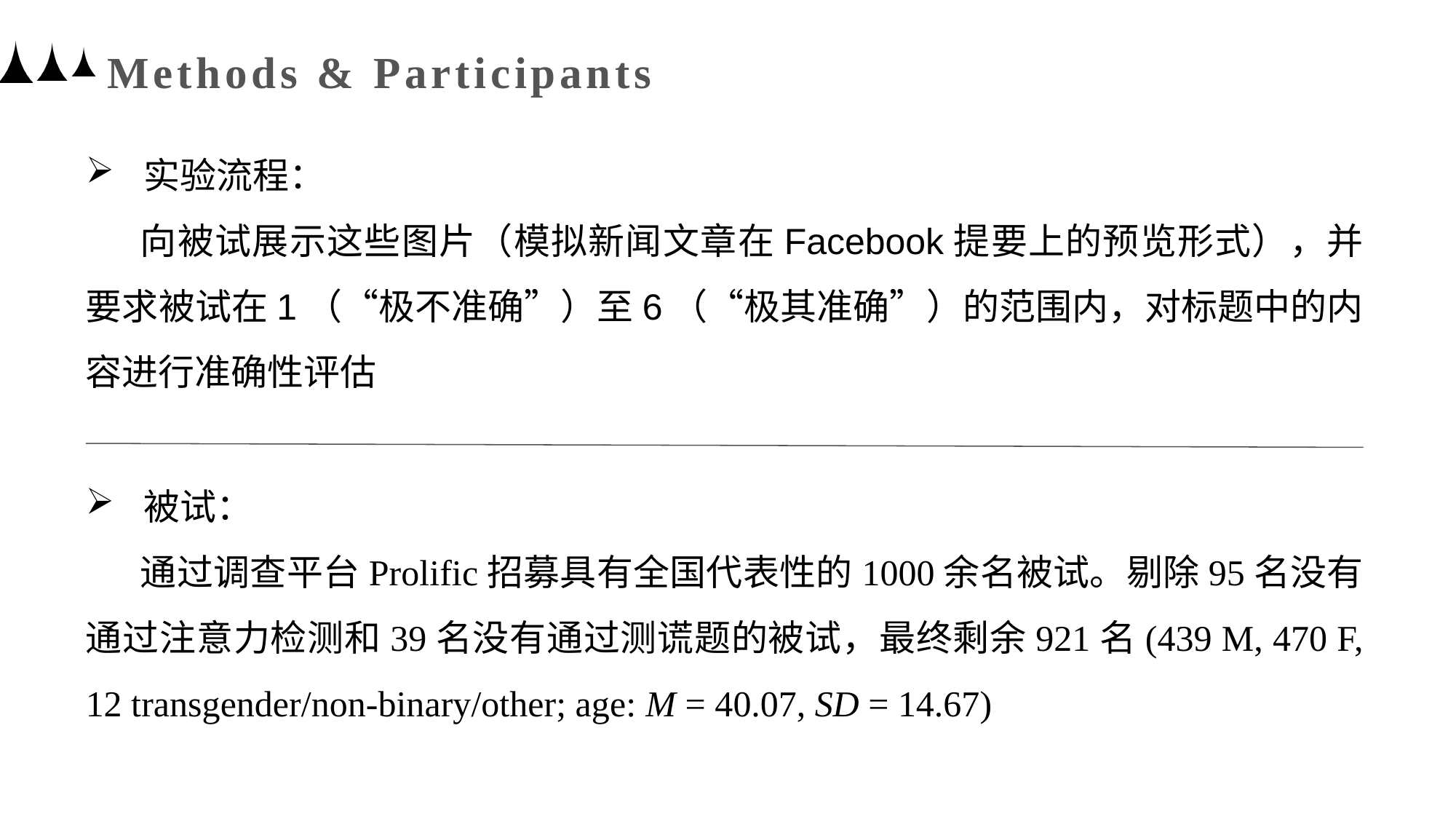

Methods & Participants

 实验流程：
向被试展示这些图片（模拟新闻文章在Facebook提要上的预览形式），并要求被试在1（“极不准确”）至6（“极其准确”）的范围内，对标题中的内容进行准确性评估

 被试：
通过调查平台Prolific招募具有全国代表性的1000余名被试。剔除95名没有通过注意力检测和39名没有通过测谎题的被试，最终剩余921名(439 M, 470 F, 12 transgender/non-binary/other; age: M = 40.07, SD = 14.67)